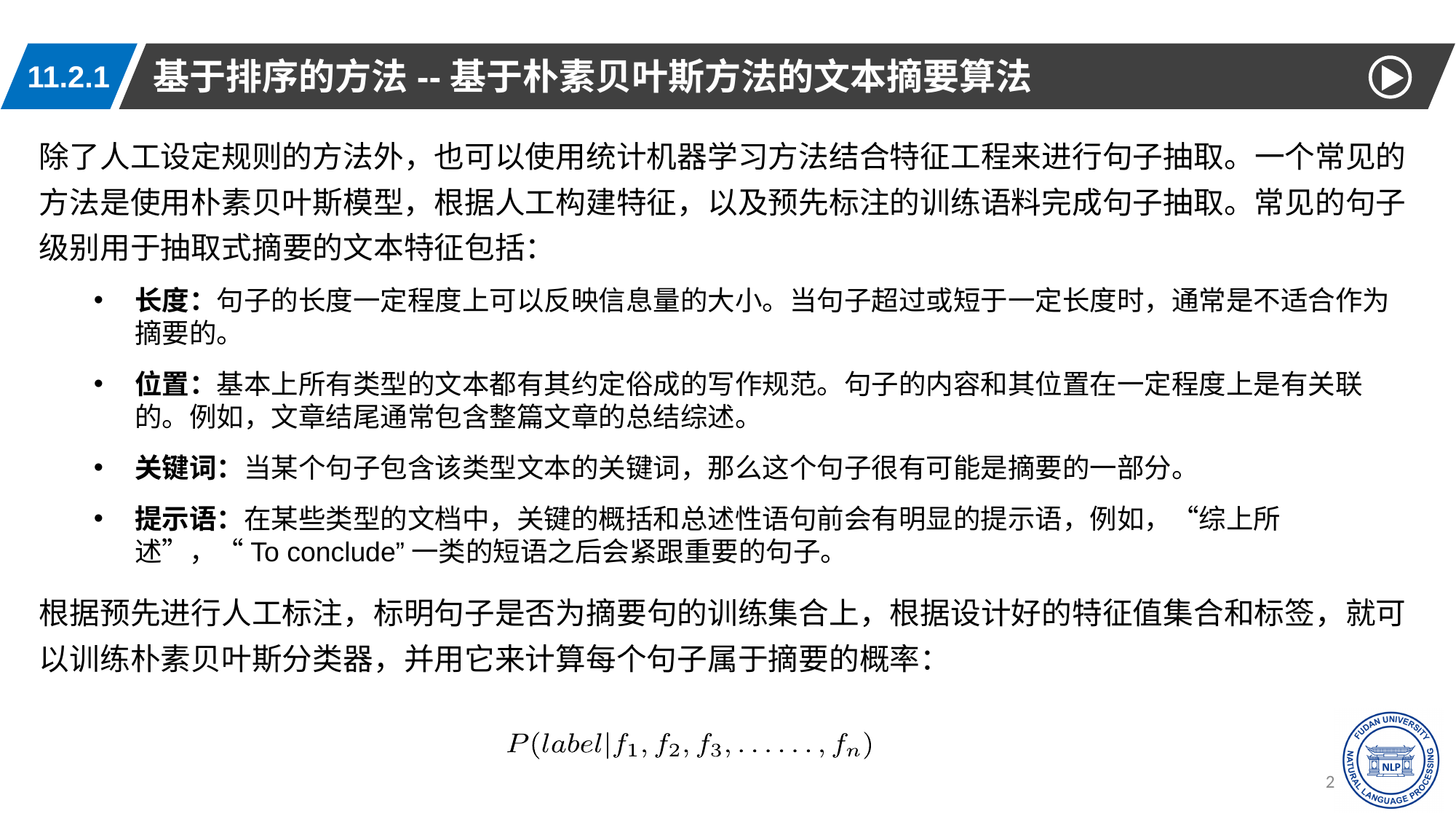

基于排序的方法--基于朴素贝叶斯方法的文本摘要算法
11.2.1

除了人工设定规则的方法外，也可以使用统计机器学习方法结合特征工程来进行句子抽取。一个常见的方法是使用朴素贝叶斯模型，根据人工构建特征，以及预先标注的训练语料完成句子抽取。常见的句子级别用于抽取式摘要的文本特征包括：
长度：句子的长度一定程度上可以反映信息量的大小。当句子超过或短于一定长度时，通常是不适合作为摘要的。
位置：基本上所有类型的文本都有其约定俗成的写作规范。句子的内容和其位置在一定程度上是有关联的。例如，文章结尾通常包含整篇文章的总结综述。
关键词：当某个句子包含该类型文本的关键词，那么这个句子很有可能是摘要的一部分。
提示语：在某些类型的文档中，关键的概括和总述性语句前会有明显的提示语，例如，“综上所述”，“To conclude”一类的短语之后会紧跟重要的句子。
根据预先进行人工标注，标明句子是否为摘要句的训练集合上，根据设计好的特征值集合和标签，就可以训练朴素贝叶斯分类器，并用它来计算每个句子属于摘要的概率：

20